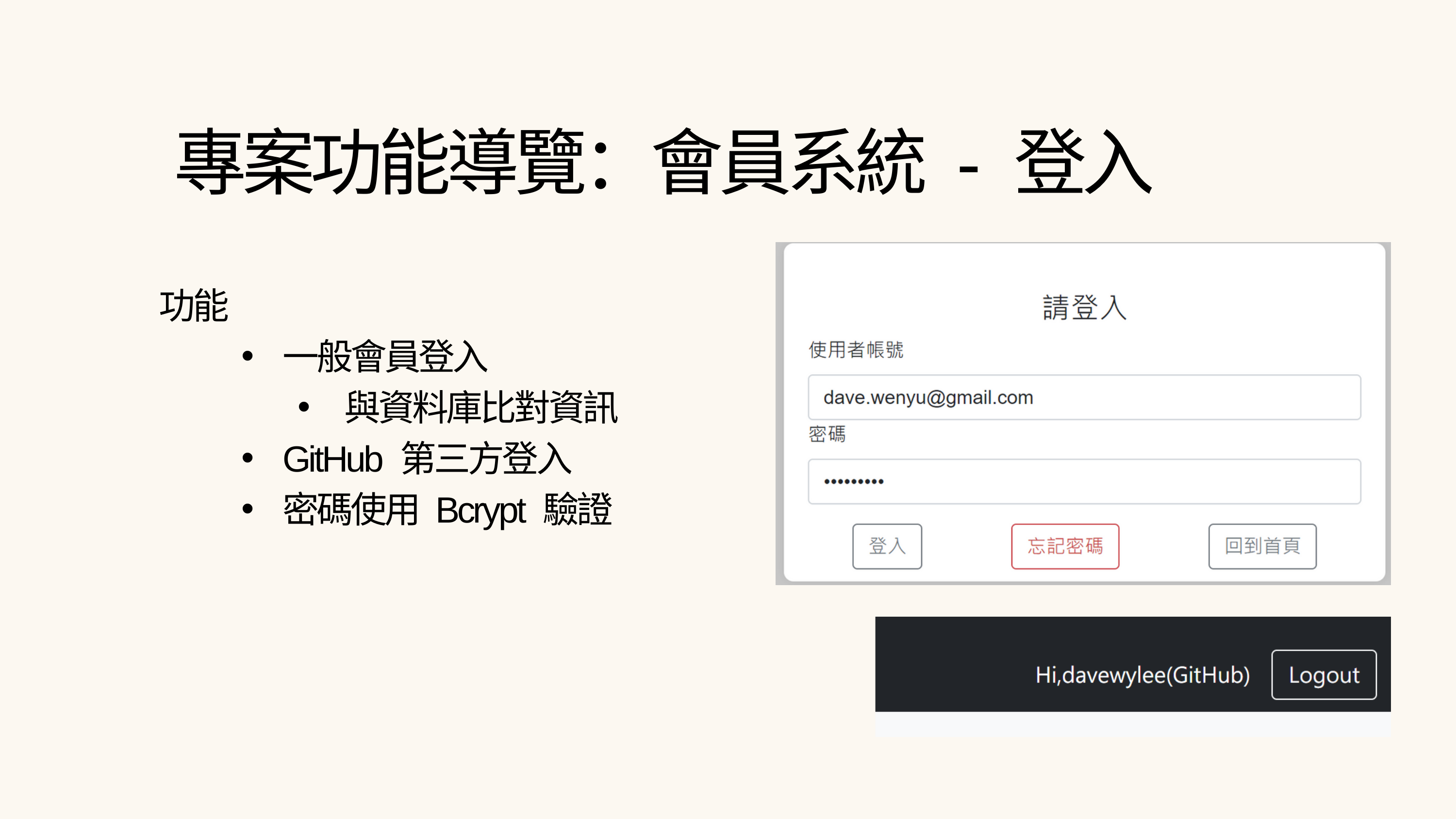

專案功能導覽：會員系統 - 登入

功能
一般會員登入
與資料庫比對資訊
GitHub 第三方登入
密碼使用 Bcrypt 驗證